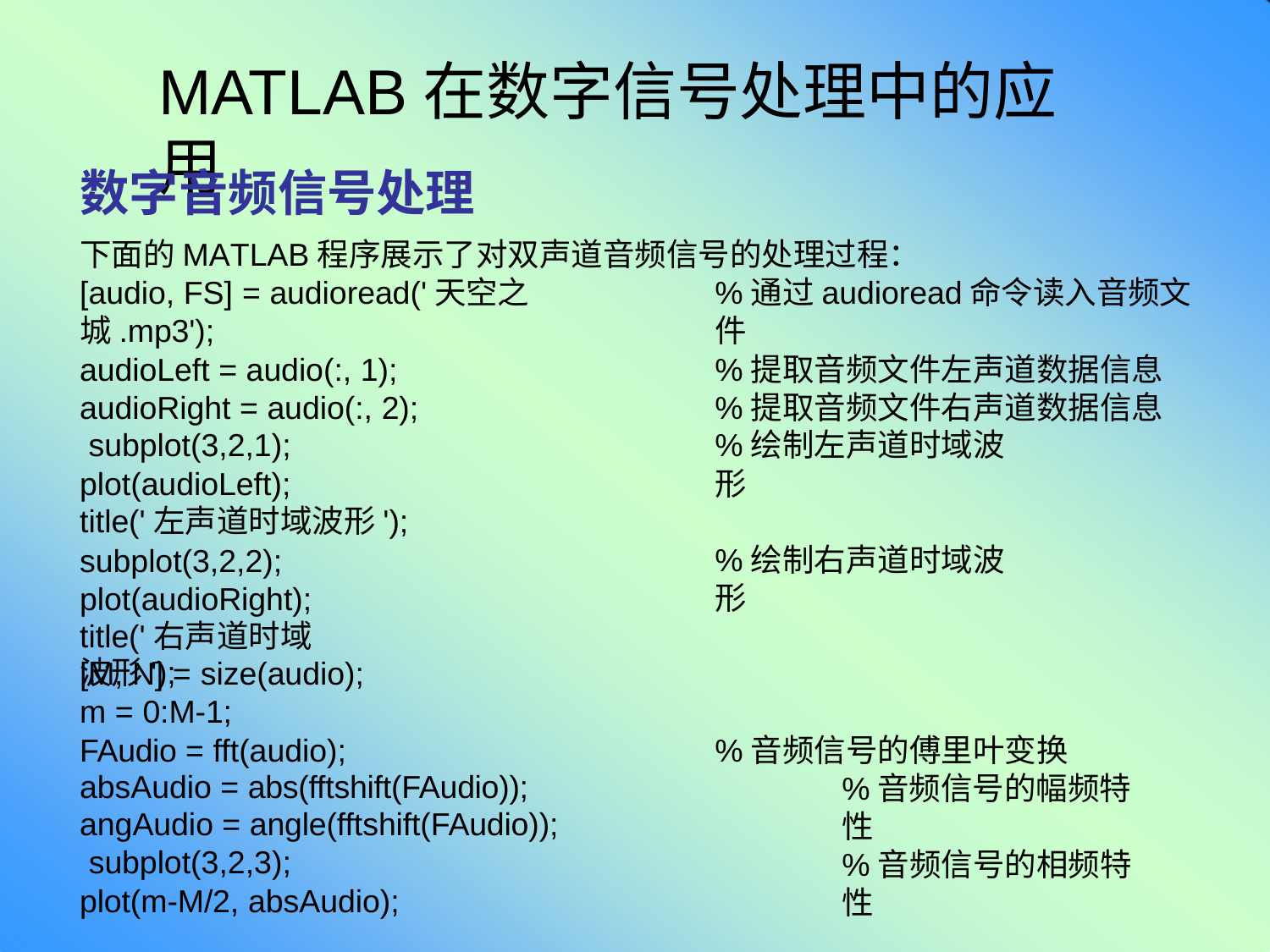

# MATLAB在数字信号处理中的应用
数字音频信号处理
下面的MATLAB程序展示了对双声道音频信号的处理过程：
[audio, FS] = audioread('天空之城.mp3');
audioLeft = audio(:, 1);  audioRight = audio(:, 2);  subplot(3,2,1);  plot(audioLeft);
title('左声道时域波形');
subplot(3,2,2);  plot(audioRight);
title('右声道时域波形');
%通过audioread命令读入音频文件
%提取音频文件左声道数据信息
%提取音频文件右声道数据信息
%绘制左声道时域波形
%绘制右声道时域波形
[M, N] = size(audio);
m = 0:M-1;
FAudio = fft(audio);
absAudio = abs(fftshift(FAudio));  angAudio = angle(fftshift(FAudio));  subplot(3,2,3);
plot(m-M/2, absAudio);
%音频信号的傅里叶变换
%音频信号的幅频特性
%音频信号的相频特性